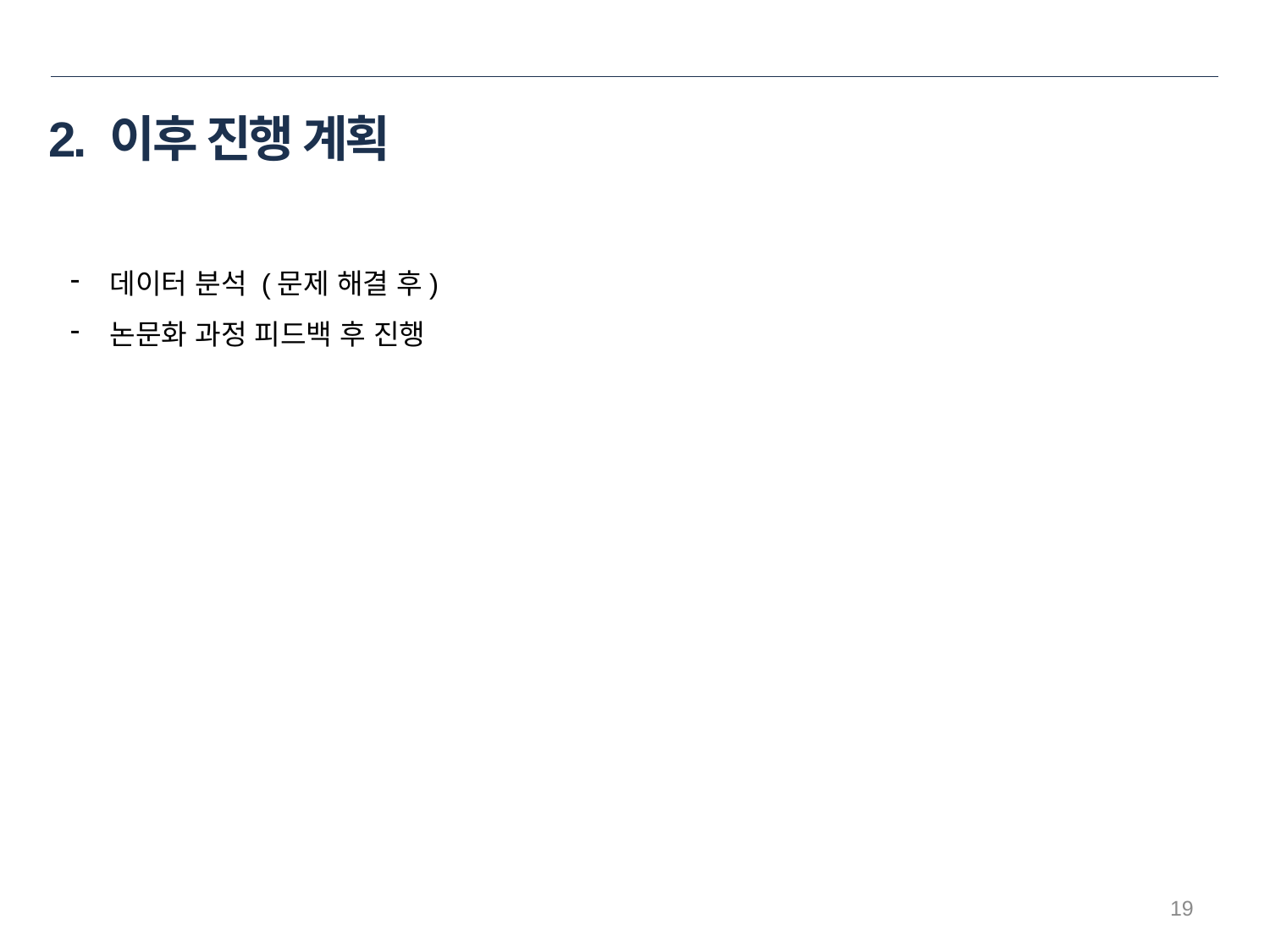

# 2. 이후 진행 계획

데이터 분석 (문제 해결 후)
논문화 과정 피드백 후 진행
19